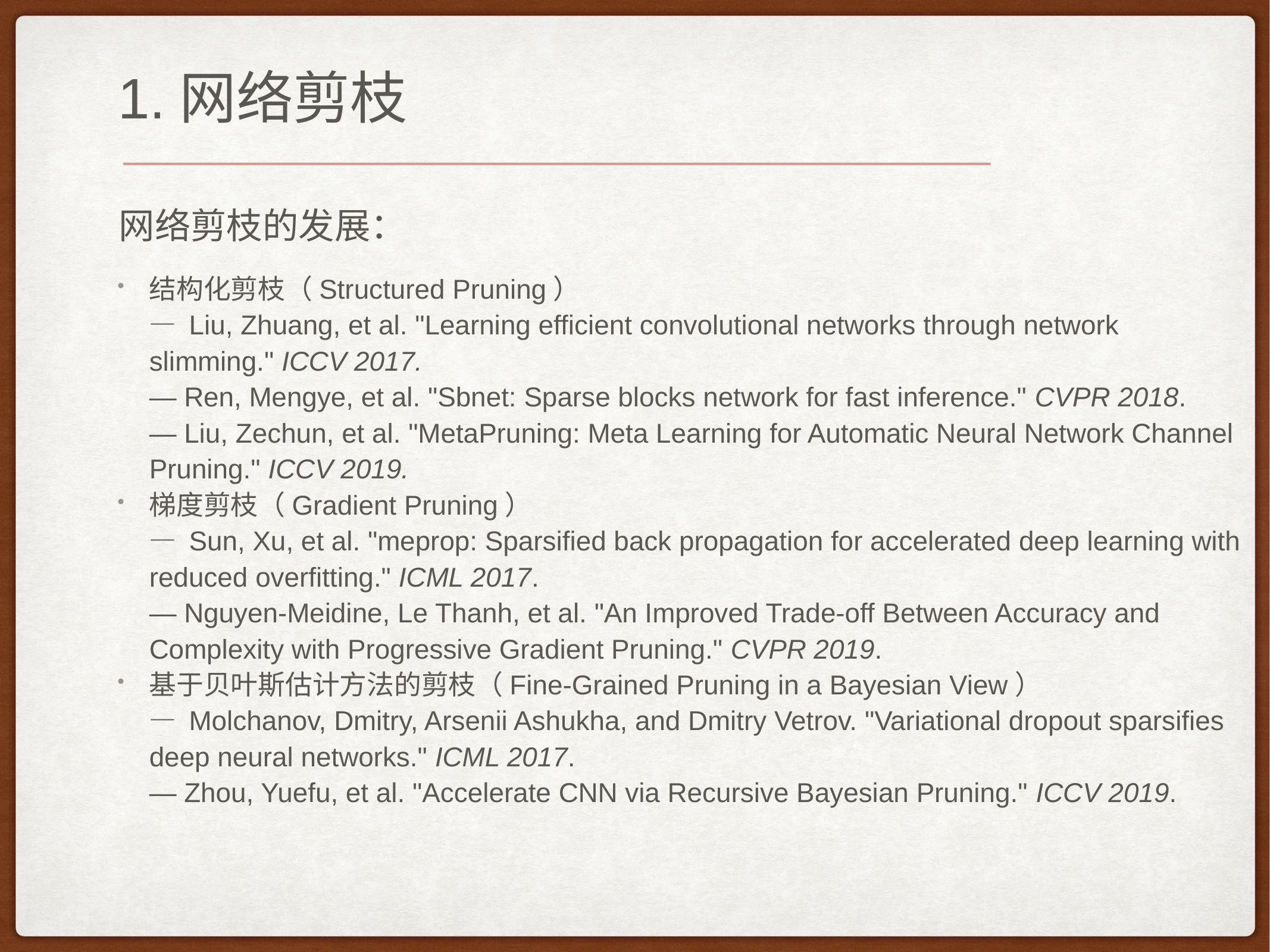

1.网络剪枝

网络剪枝的发展：
结构化剪枝（Structured Pruning）
— Liu, Zhuang, et al. "Learning efficient convolutional networks through network slimming." ICCV 2017.
— Ren, Mengye, et al. "Sbnet: Sparse blocks network for fast inference." CVPR 2018.
— Liu, Zechun, et al. "MetaPruning: Meta Learning for Automatic Neural Network Channel Pruning." ICCV 2019.
梯度剪枝（Gradient Pruning）
— Sun, Xu, et al. "meprop: Sparsified back propagation for accelerated deep learning with reduced overfitting." ICML 2017.
— Nguyen-Meidine, Le Thanh, et al. "An Improved Trade-off Between Accuracy and Complexity with Progressive Gradient Pruning." CVPR 2019.
基于贝叶斯估计方法的剪枝（Fine-Grained Pruning in a Bayesian View）
— Molchanov, Dmitry, Arsenii Ashukha, and Dmitry Vetrov. "Variational dropout sparsifies deep neural networks." ICML 2017.
— Zhou, Yuefu, et al. "Accelerate CNN via Recursive Bayesian Pruning." ICCV 2019.